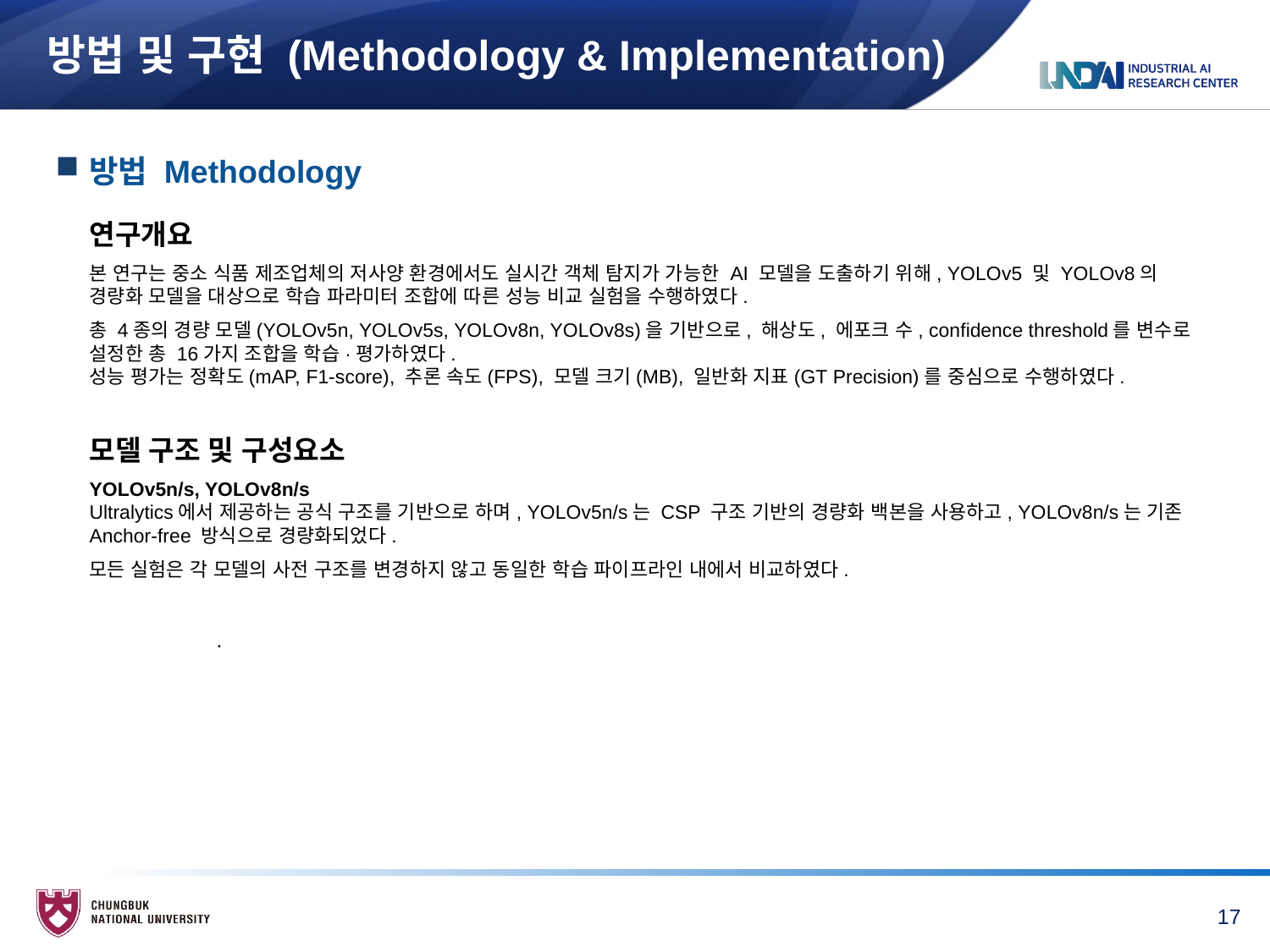

# 방법 및 구현 (Methodology & Implementation)
방법 Methodology
연구개요
본 연구는 중소 식품 제조업체의 저사양 환경에서도 실시간 객체 탐지가 가능한 AI 모델을 도출하기 위해, YOLOv5 및 YOLOv8의 경량화 모델을 대상으로 학습 파라미터 조합에 따른 성능 비교 실험을 수행하였다.
총 4종의 경량 모델(YOLOv5n, YOLOv5s, YOLOv8n, YOLOv8s)을 기반으로, 해상도, 에포크 수, confidence threshold를 변수로 설정한 총 16가지 조합을 학습·평가하였다.
성능 평가는 정확도(mAP, F1-score), 추론 속도(FPS), 모델 크기(MB), 일반화 지표(GT Precision)를 중심으로 수행하였다.

모델 구조 및 구성요소
YOLOv5n/s, YOLOv8n/s
Ultralytics에서 제공하는 공식 구조를 기반으로 하며, YOLOv5n/s는 CSP 구조 기반의 경량화 백본을 사용하고, YOLOv8n/s는 기존 Anchor-free 방식으로 경량화되었다.
모든 실험은 각 모델의 사전 구조를 변경하지 않고 동일한 학습 파이프라인 내에서 비교하였다.

	.